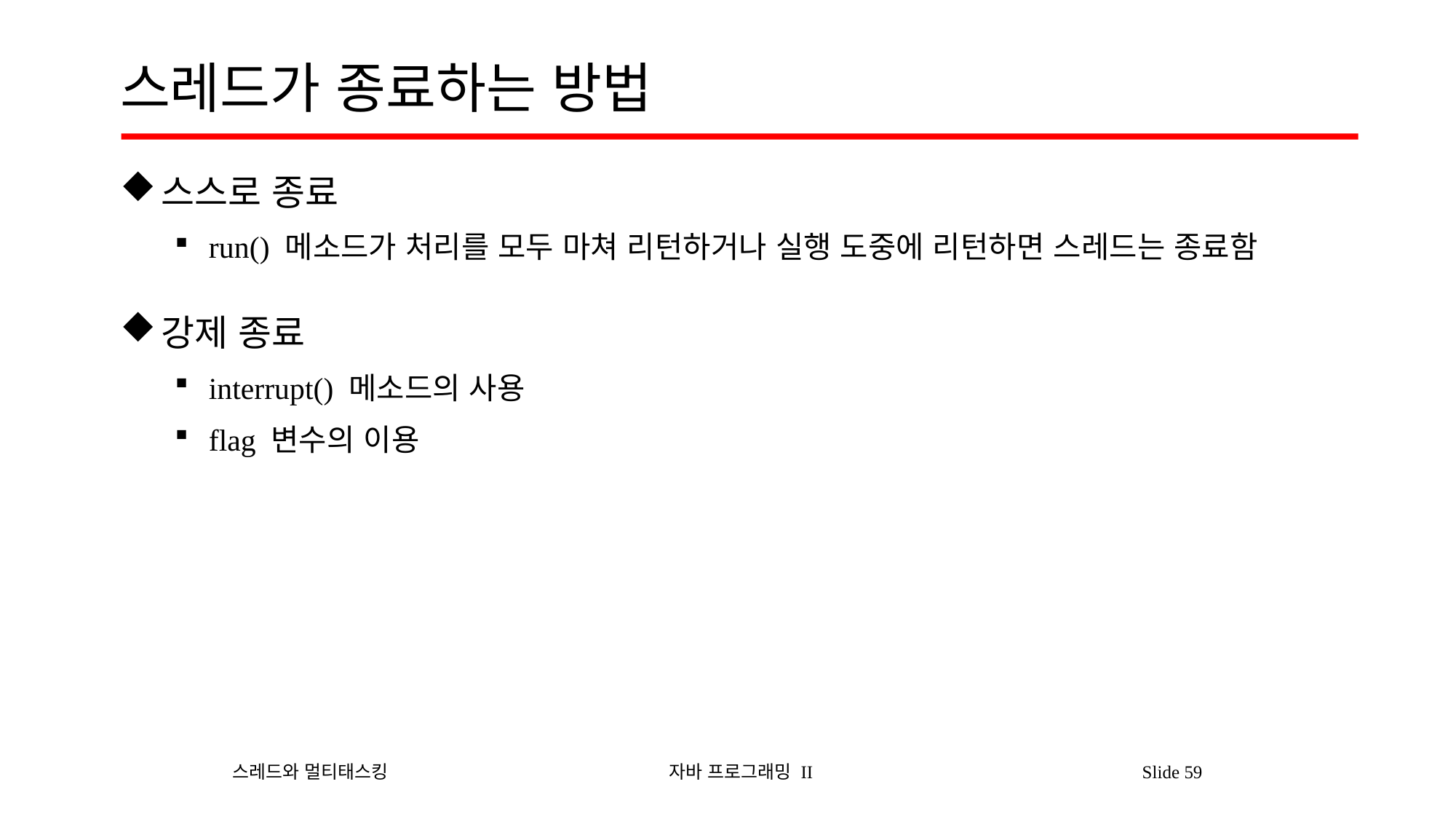

# 스레드가 종료하는 방법
스스로 종료
run() 메소드가 처리를 모두 마쳐 리턴하거나 실행 도중에 리턴하면 스레드는 종료함
강제 종료
interrupt() 메소드의 사용
flag 변수의 이용